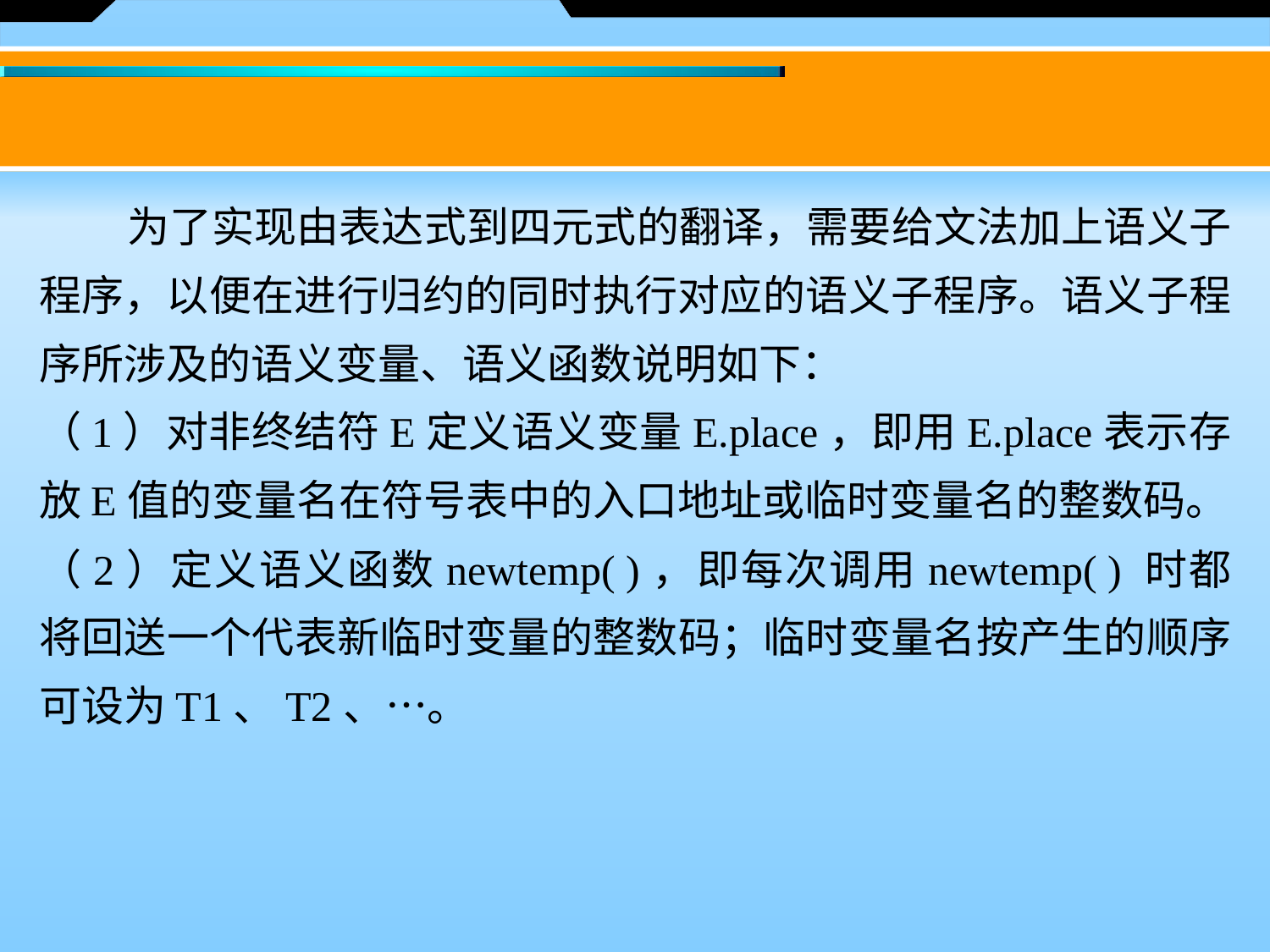

为了实现由表达式到四元式的翻译，需要给文法加上语义子程序，以便在进行归约的同时执行对应的语义子程序。语义子程序所涉及的语义变量、语义函数说明如下：
（1）对非终结符E定义语义变量E.place，即用E.place表示存放E值的变量名在符号表中的入口地址或临时变量名的整数码。
（2）定义语义函数newtemp( )，即每次调用newtemp( ) 时都将回送一个代表新临时变量的整数码；临时变量名按产生的顺序可设为T1、T2、…。